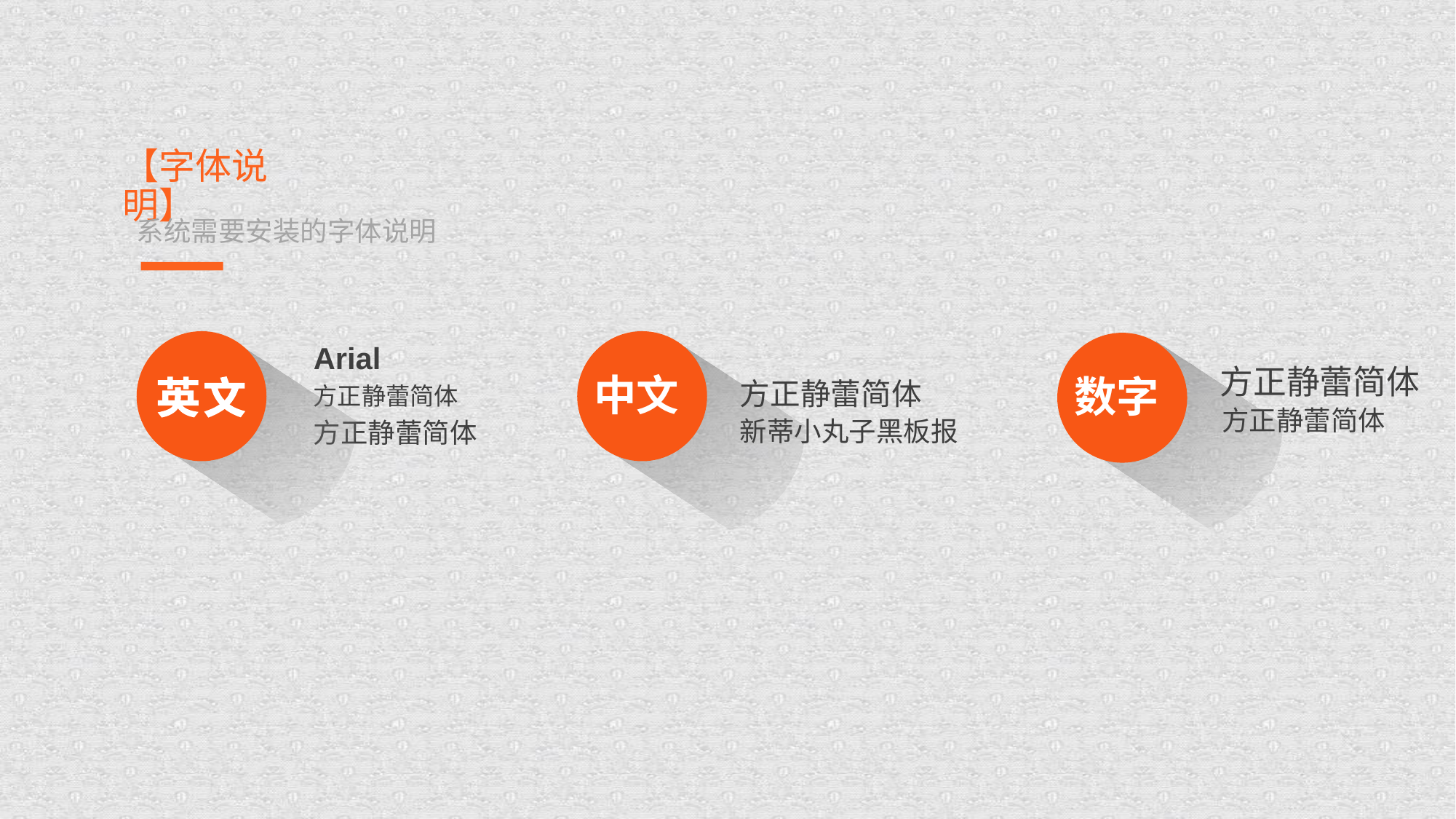

【字体说明】
系统需要安装的字体说明

中文

数字

Arial
方正静蕾简体
方正静蕾简体
方正静蕾简体
方正静蕾简体
新蒂小丸子黑板报
方正静蕾简体